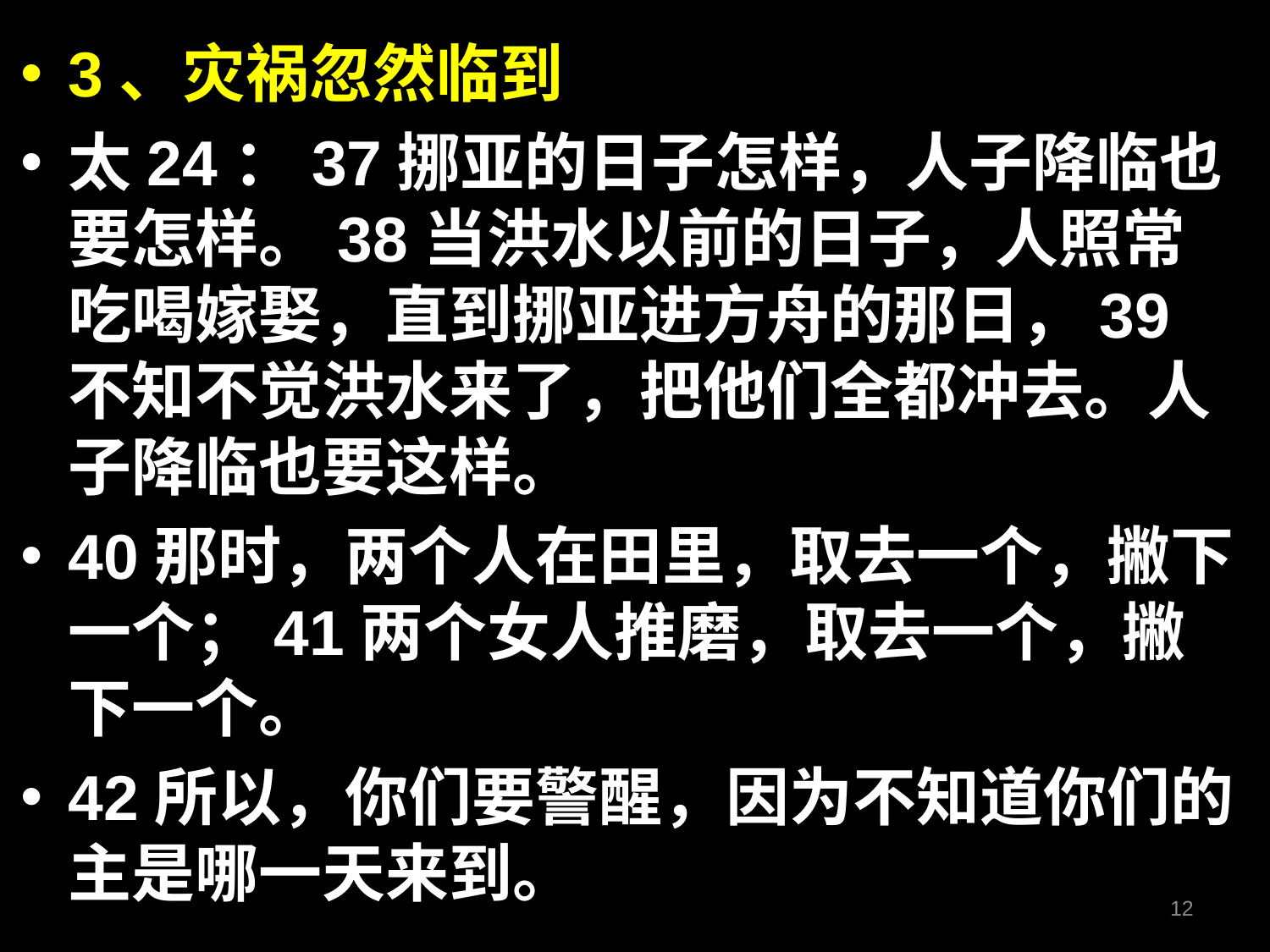

3、灾祸忽然临到
太24：37挪亚的日子怎样，人子降临也要怎样。38当洪水以前的日子，人照常吃喝嫁娶，直到挪亚进方舟的那日，39不知不觉洪水来了，把他们全都冲去。人子降临也要这样。
40那时，两个人在田里，取去一个，撇下一个；41两个女人推磨，取去一个，撇下一个。
42所以，你们要警醒，因为不知道你们的主是哪一天来到。

12